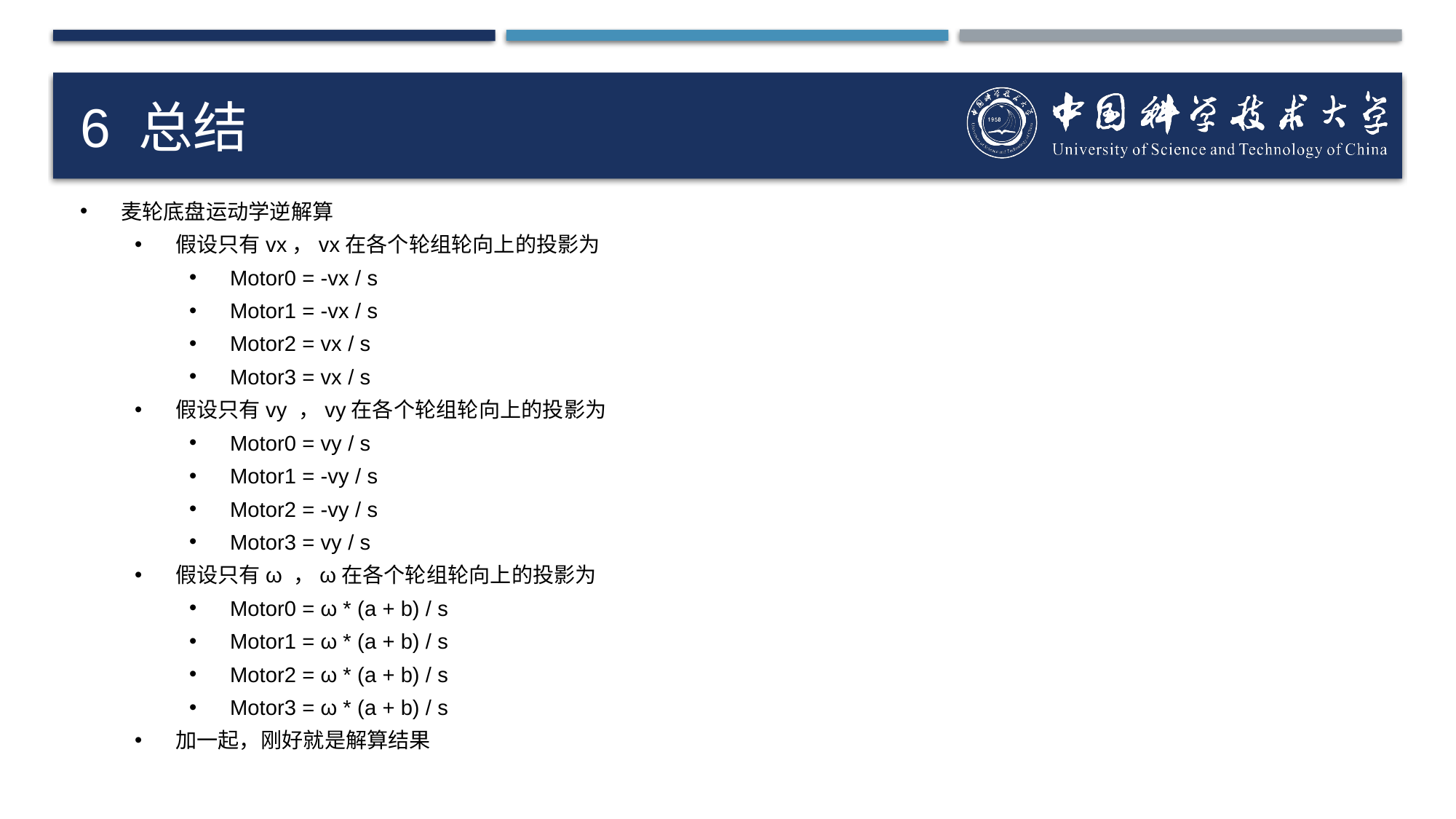

# 6 总结
麦轮底盘运动学逆解算
假设只有vx，vx在各个轮组轮向上的投影为
Motor0 = -vx / s
Motor1 = -vx / s
Motor2 = vx / s
Motor3 = vx / s
假设只有vy ，vy在各个轮组轮向上的投影为
Motor0 = vy / s
Motor1 = -vy / s
Motor2 = -vy / s
Motor3 = vy / s
假设只有ω ，ω在各个轮组轮向上的投影为
Motor0 = ω * (a + b) / s
Motor1 = ω * (a + b) / s
Motor2 = ω * (a + b) / s
Motor3 = ω * (a + b) / s
加一起，刚好就是解算结果